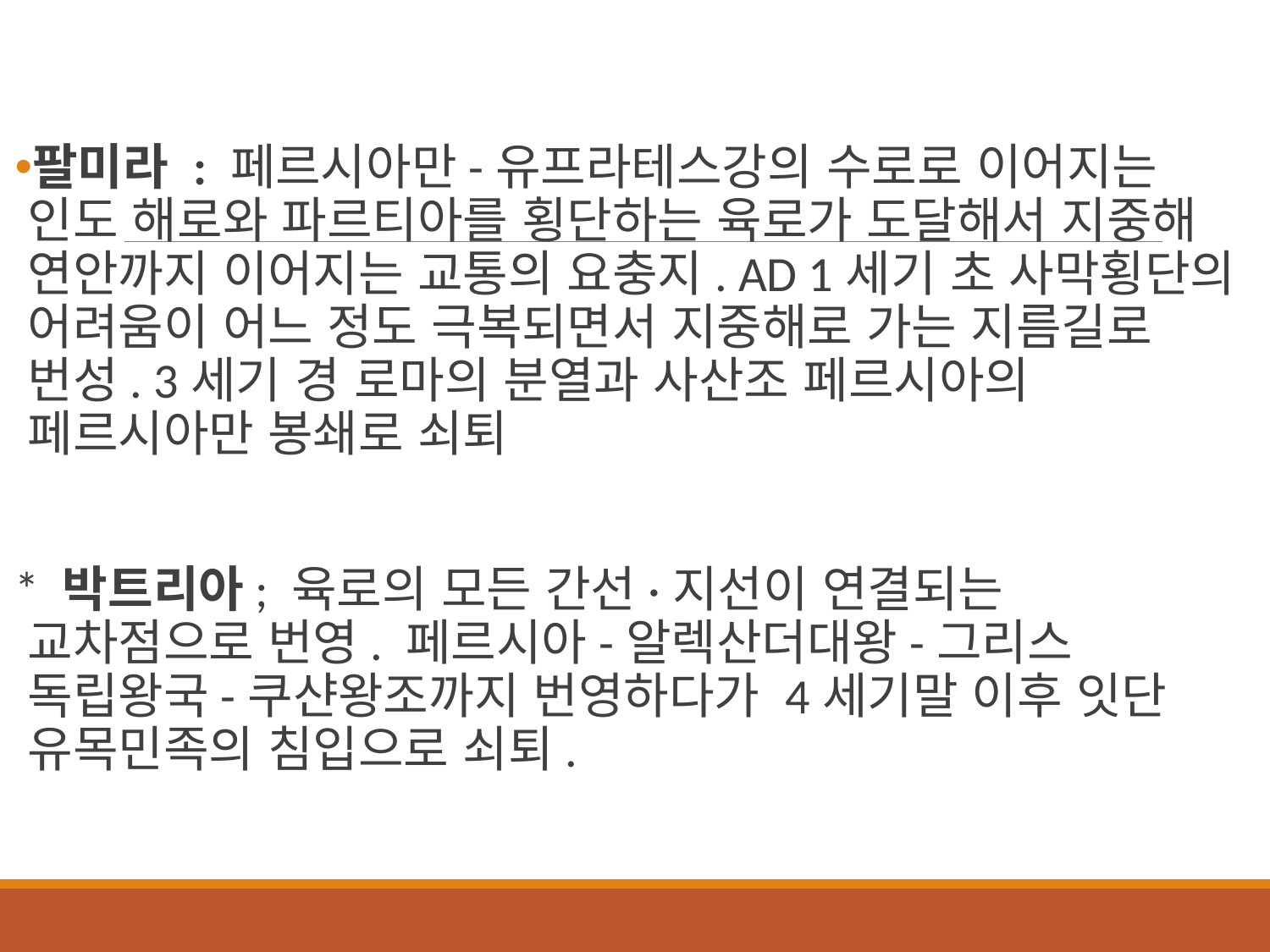

팔미라 : 페르시아만-유프라테스강의 수로로 이어지는 인도 해로와 파르티아를 횡단하는 육로가 도달해서 지중해 연안까지 이어지는 교통의 요충지. AD 1세기 초 사막횡단의 어려움이 어느 정도 극복되면서 지중해로 가는 지름길로 번성. 3세기 경 로마의 분열과 사산조 페르시아의 페르시아만 봉쇄로 쇠퇴

* 박트리아; 육로의 모든 간선·지선이 연결되는 교차점으로 번영. 페르시아-알렉산더대왕-그리스 독립왕국-쿠샨왕조까지 번영하다가 4세기말 이후 잇단 유목민족의 침입으로 쇠퇴.